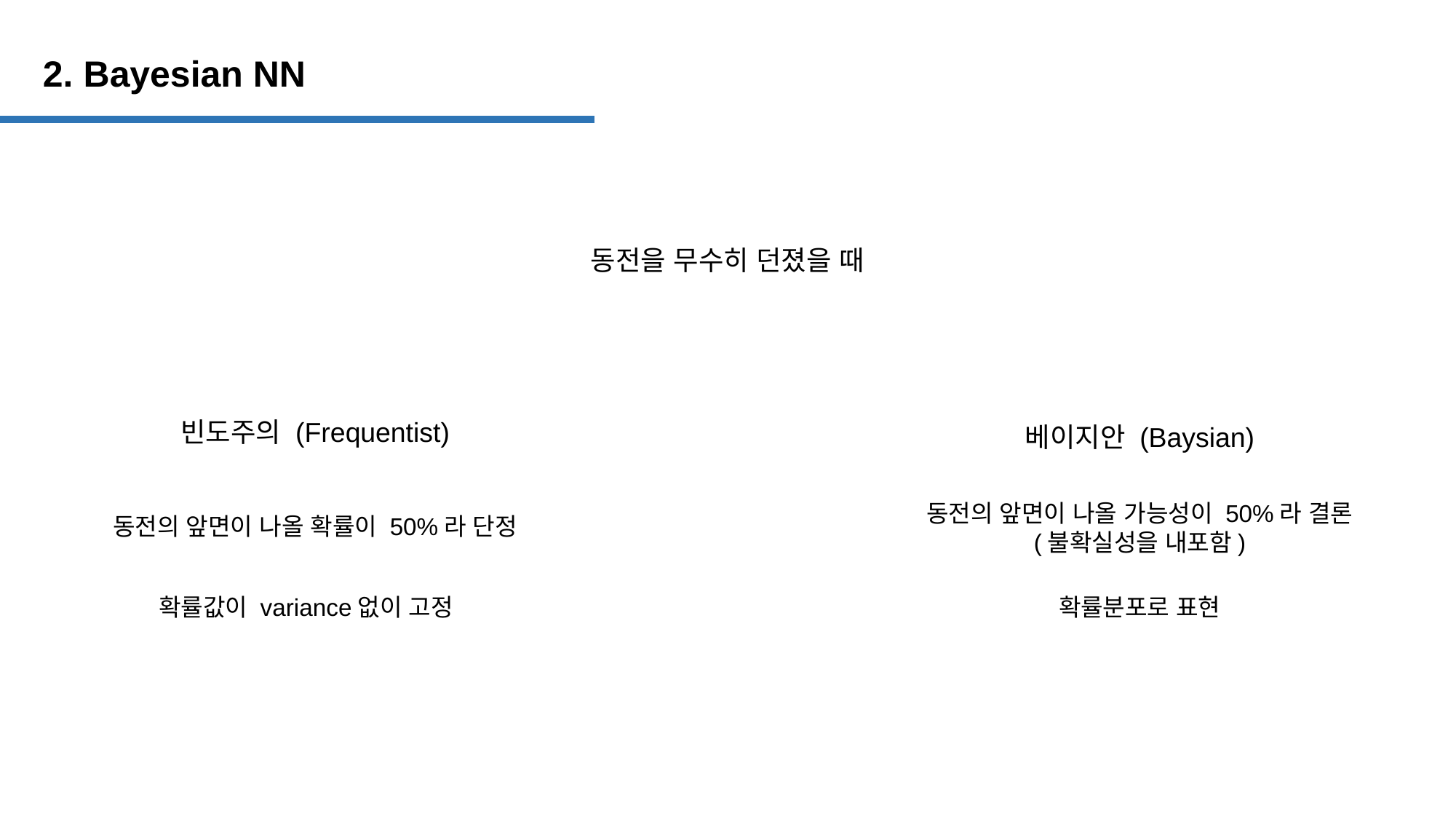

2. Bayesian NN
동전을 무수히 던졌을 때

빈도주의 (Frequentist)
베이지안 (Baysian)
동전의 앞면이 나올 가능성이 50%라 결론
(불확실성을 내포함)
동전의 앞면이 나올 확률이 50%라 단정
확률값이 variance없이 고정
확률분포로 표현